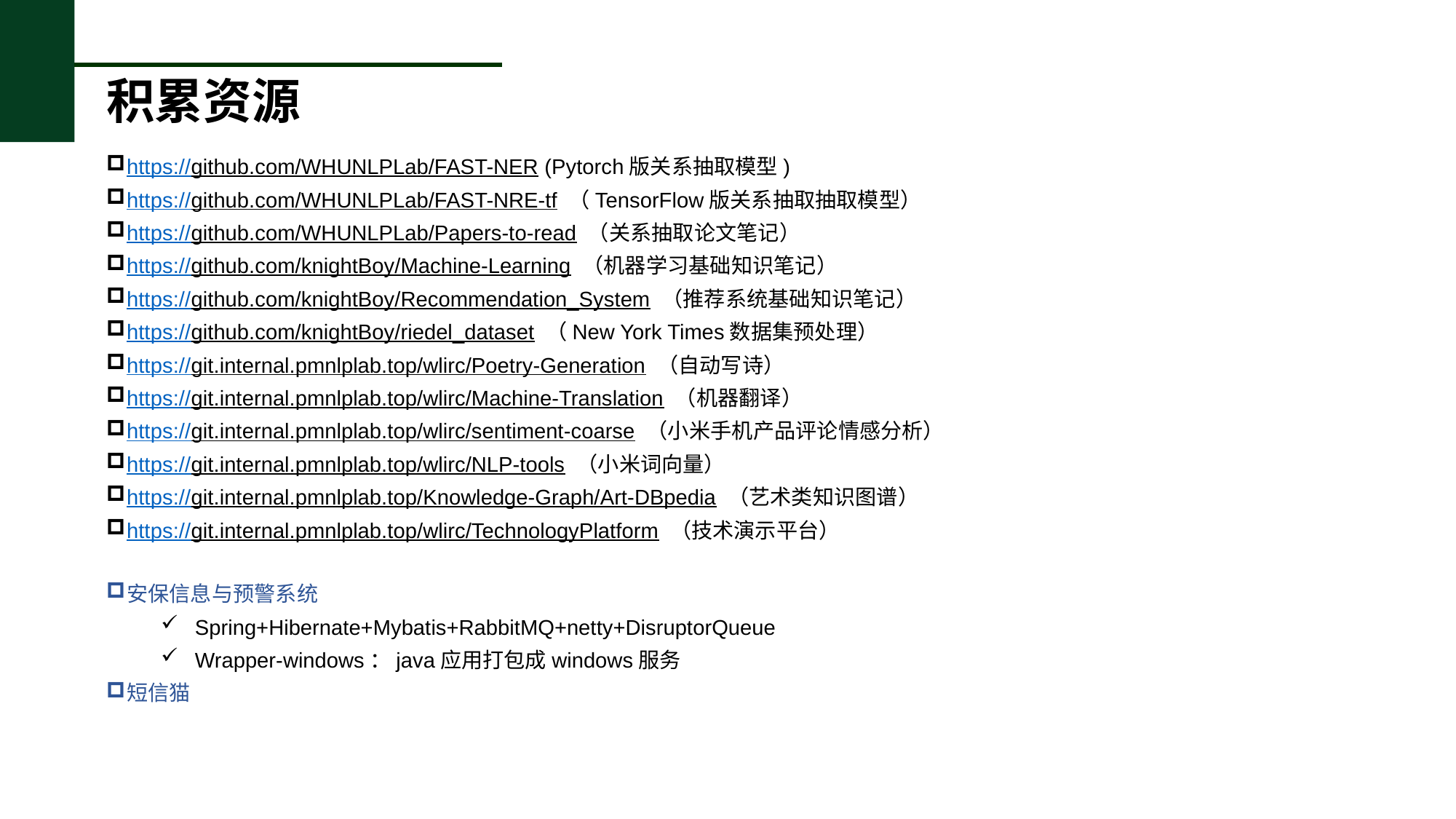

积累资源
https://github.com/WHUNLPLab/FAST-NER (Pytorch版关系抽取模型)
https://github.com/WHUNLPLab/FAST-NRE-tf （TensorFlow版关系抽取抽取模型）
https://github.com/WHUNLPLab/Papers-to-read （关系抽取论文笔记）
https://github.com/knightBoy/Machine-Learning （机器学习基础知识笔记）
https://github.com/knightBoy/Recommendation_System （推荐系统基础知识笔记）
https://github.com/knightBoy/riedel_dataset （New York Times数据集预处理）
https://git.internal.pmnlplab.top/wlirc/Poetry-Generation （自动写诗）
https://git.internal.pmnlplab.top/wlirc/Machine-Translation （机器翻译）
https://git.internal.pmnlplab.top/wlirc/sentiment-coarse （小米手机产品评论情感分析）
https://git.internal.pmnlplab.top/wlirc/NLP-tools （小米词向量）
https://git.internal.pmnlplab.top/Knowledge-Graph/Art-DBpedia （艺术类知识图谱）
https://git.internal.pmnlplab.top/wlirc/TechnologyPlatform （技术演示平台）
安保信息与预警系统
Spring+Hibernate+Mybatis+RabbitMQ+netty+DisruptorQueue
Wrapper-windows：java应用打包成windows服务
短信猫